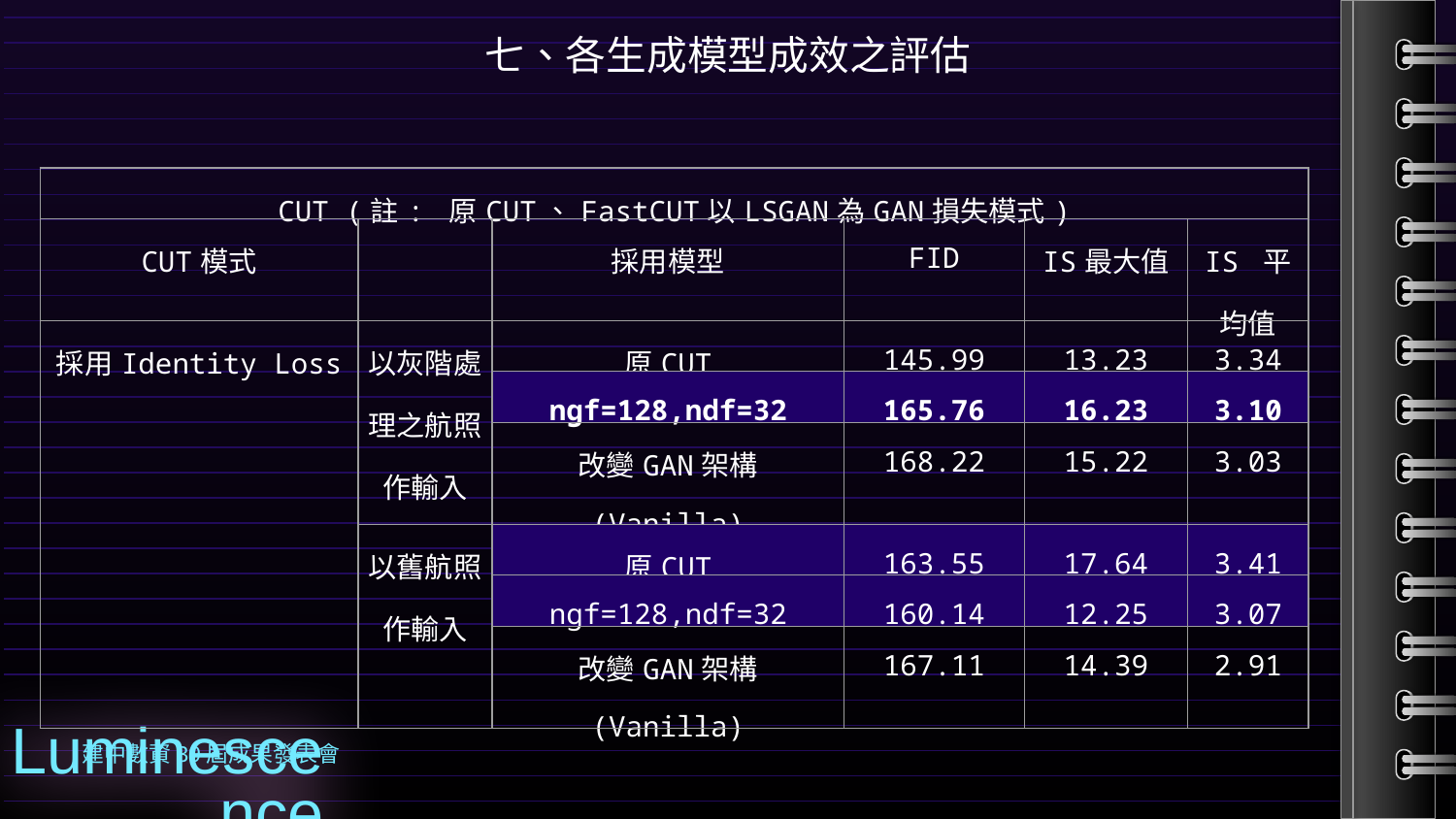

七、各生成模型成效之評估
| CUT (註: 原CUT、FastCUT以LSGAN為GAN損失模式) |  |  |  |  |  |
| --- | --- | --- | --- | --- | --- |
| CUT模式 |  | 採用模型 | FID | IS最大值 | IS 平均值 |
| 採用Identity Loss | 以灰階處理之航照作輸入 | 原CUT | 145.99 | 13.23 | 3.34 |
|  |  | ngf=128,ndf=32 | 165.76 | 16.23 | 3.10 |
|  |  | 改變GAN架構 (Vanilla) | 168.22 | 15.22 | 3.03 |
|  | 以舊航照 作輸入 | 原CUT | 163.55 | 17.64 | 3.41 |
|  |  | ngf=128,ndf=32 | 160.14 | 12.25 | 3.07 |
|  |  | 改變GAN架構 (Vanilla) | 167.11 | 14.39 | 2.91 |
建中數資39屆成果發表會
Luminescence